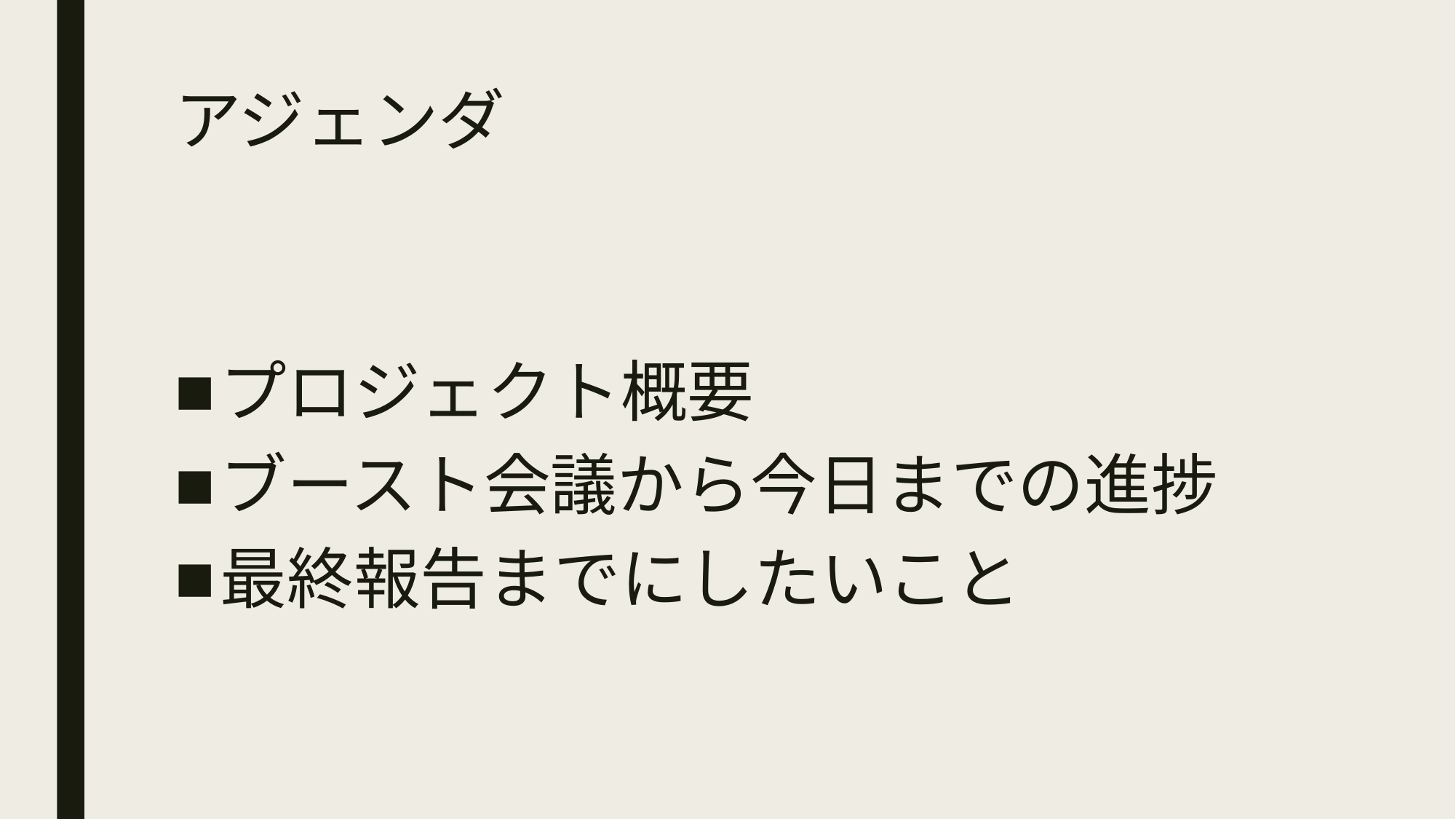

# アジェンダ
プロジェクト概要
ブースト会議から今日までの進捗
最終報告までにしたいこと